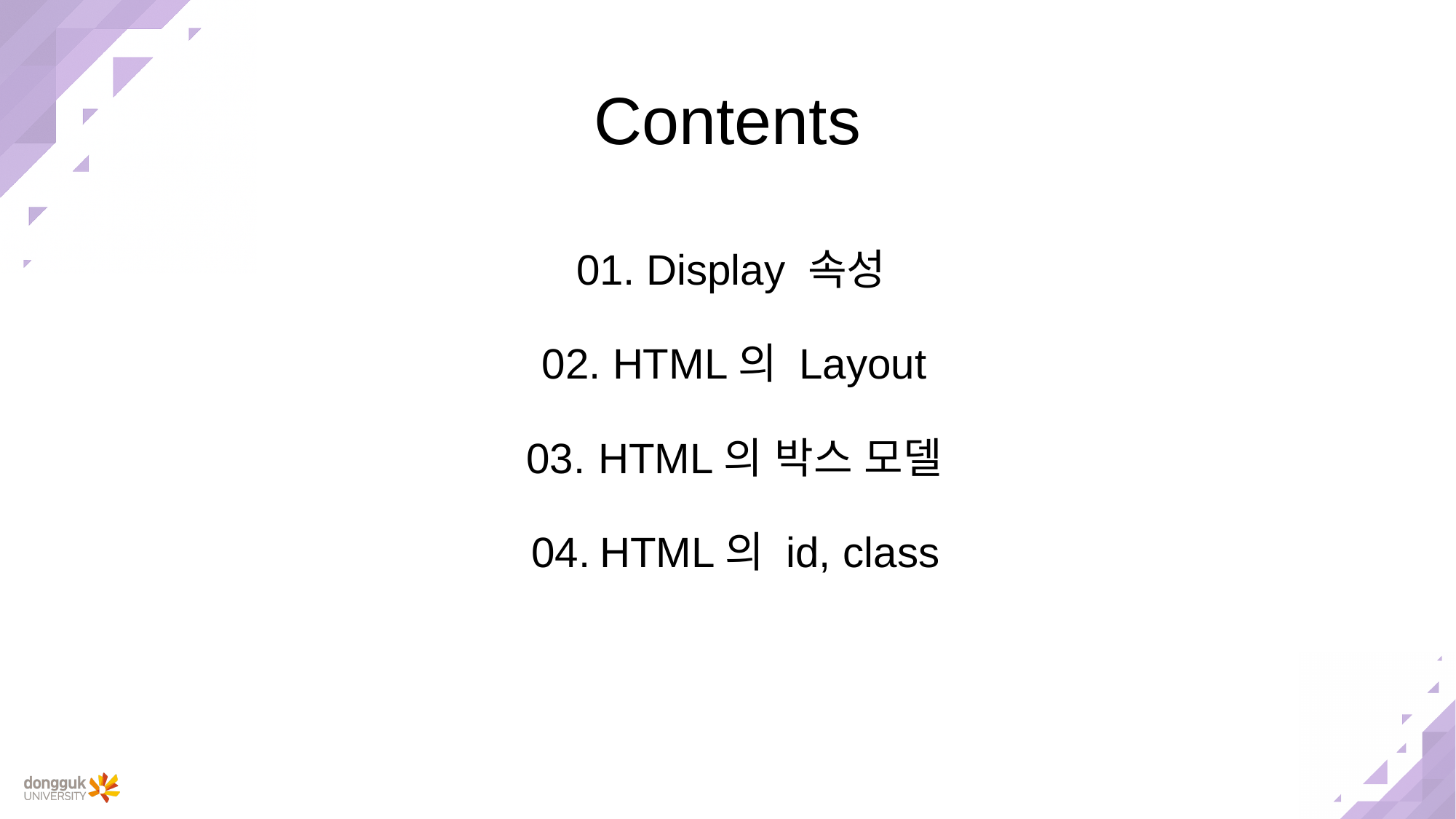

# Contents
01.
Display 속성
02.
HTML의 Layout
03.
HTML의 박스 모델
04.
HTML의 id, class